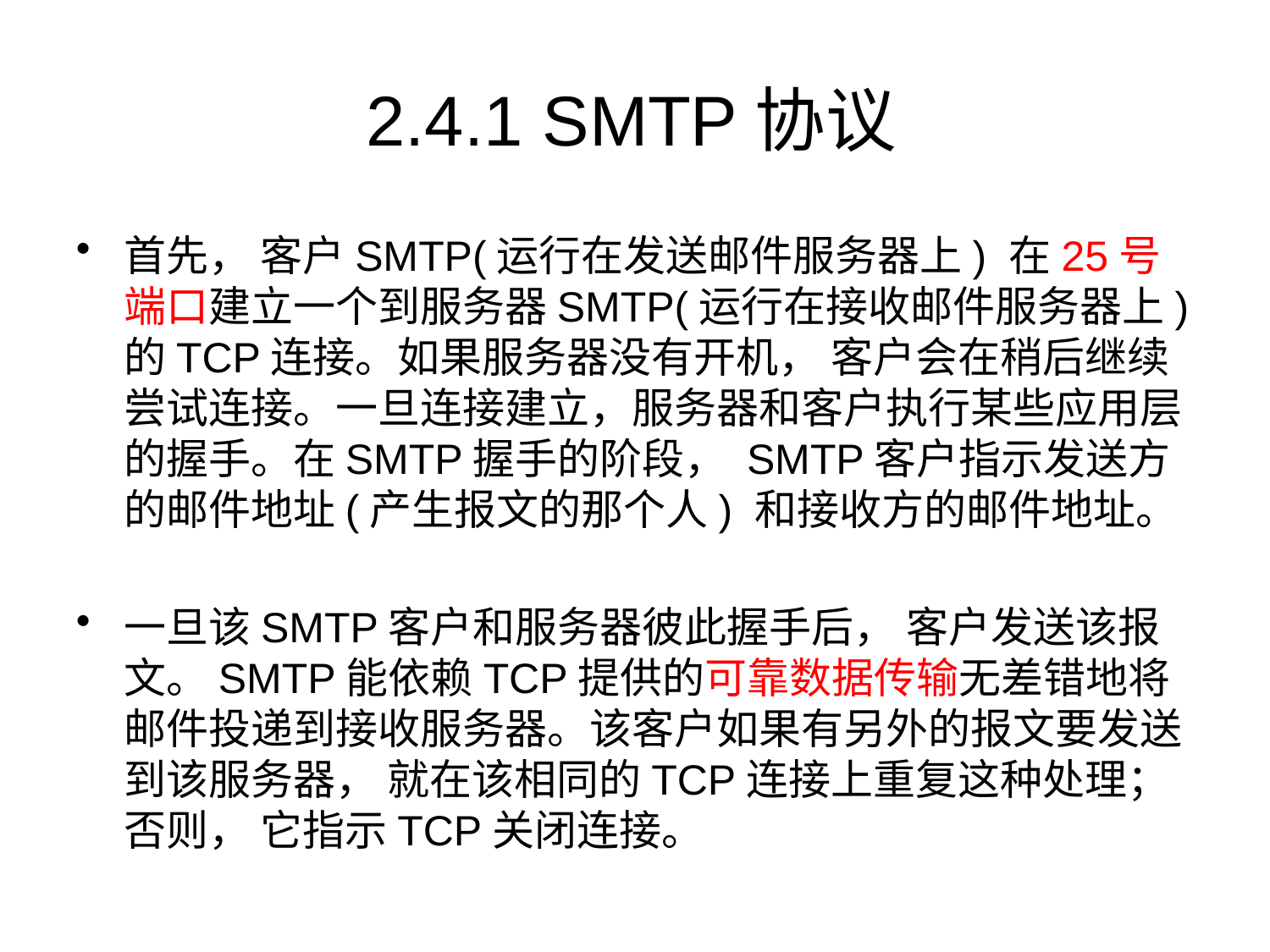

# 2.4.1 SMTP协议
首先， 客户SMTP(运行在发送邮件服务器上) 在25号端口建立一个到服务器SMTP(运行在接收邮件服务器上) 的TCP连接。如果服务器没有开机， 客户会在稍后继续尝试连接。一旦连接建立，服务器和客户执行某些应用层的握手。在SMTP握手的阶段， SMTP客户指示发送方的邮件地址(产生报文的那个人) 和接收方的邮件地址。

一旦该SMTP客户和服务器彼此握手后， 客户发送该报文。SMTP能依赖TCP提供的可靠数据传输无差错地将邮件投递到接收服务器。该客户如果有另外的报文要发送到该服务器， 就在该相同的TCP连接上重复这种处理； 否则， 它指示TCP关闭连接。